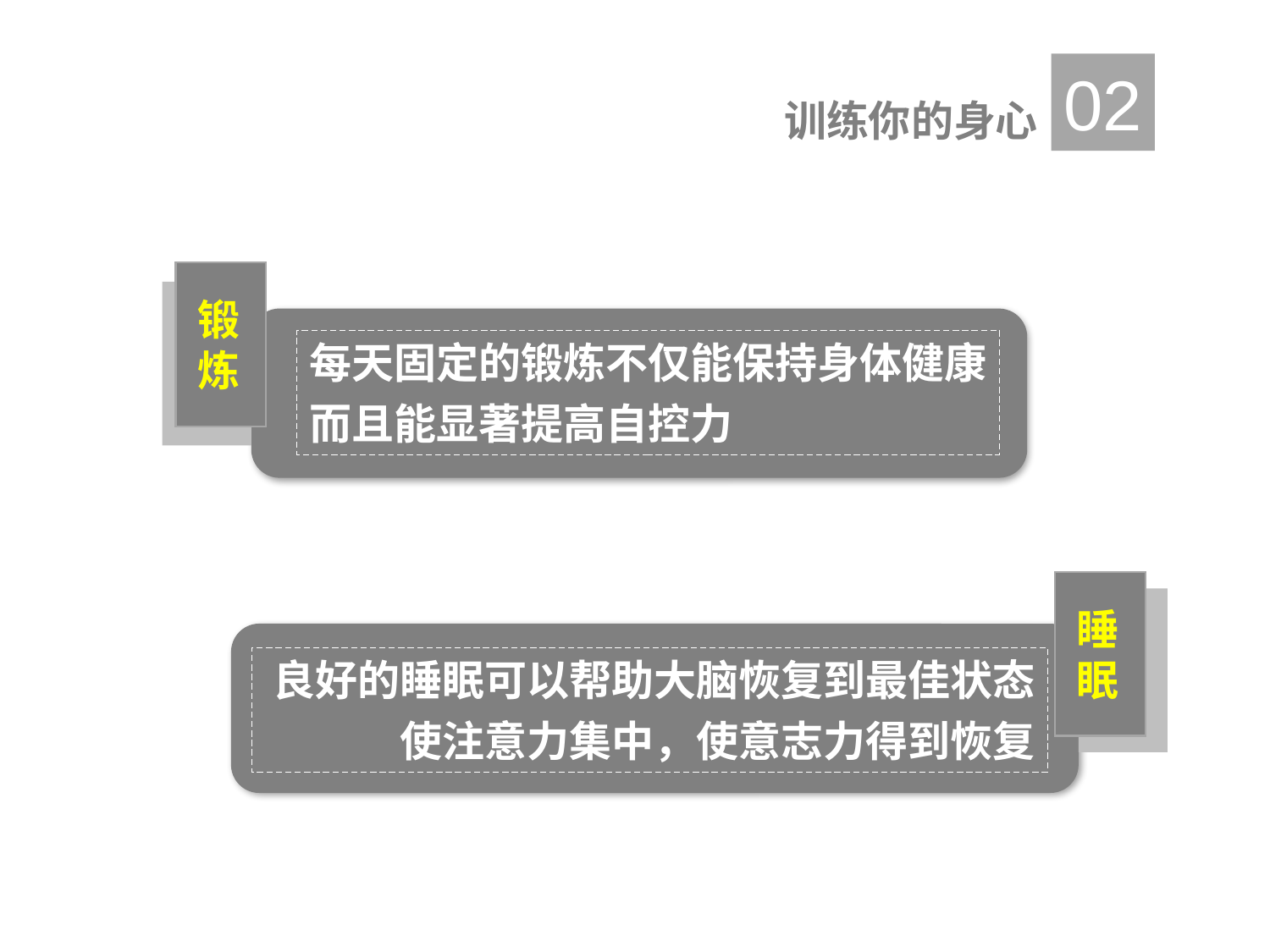

02
训练你的身心

锻炼

每天固定的锻炼不仅能保持身体健康
而且能显著提高自控力

睡眠

良好的睡眠可以帮助大脑恢复到最佳状态
使注意力集中，使意志力得到恢复